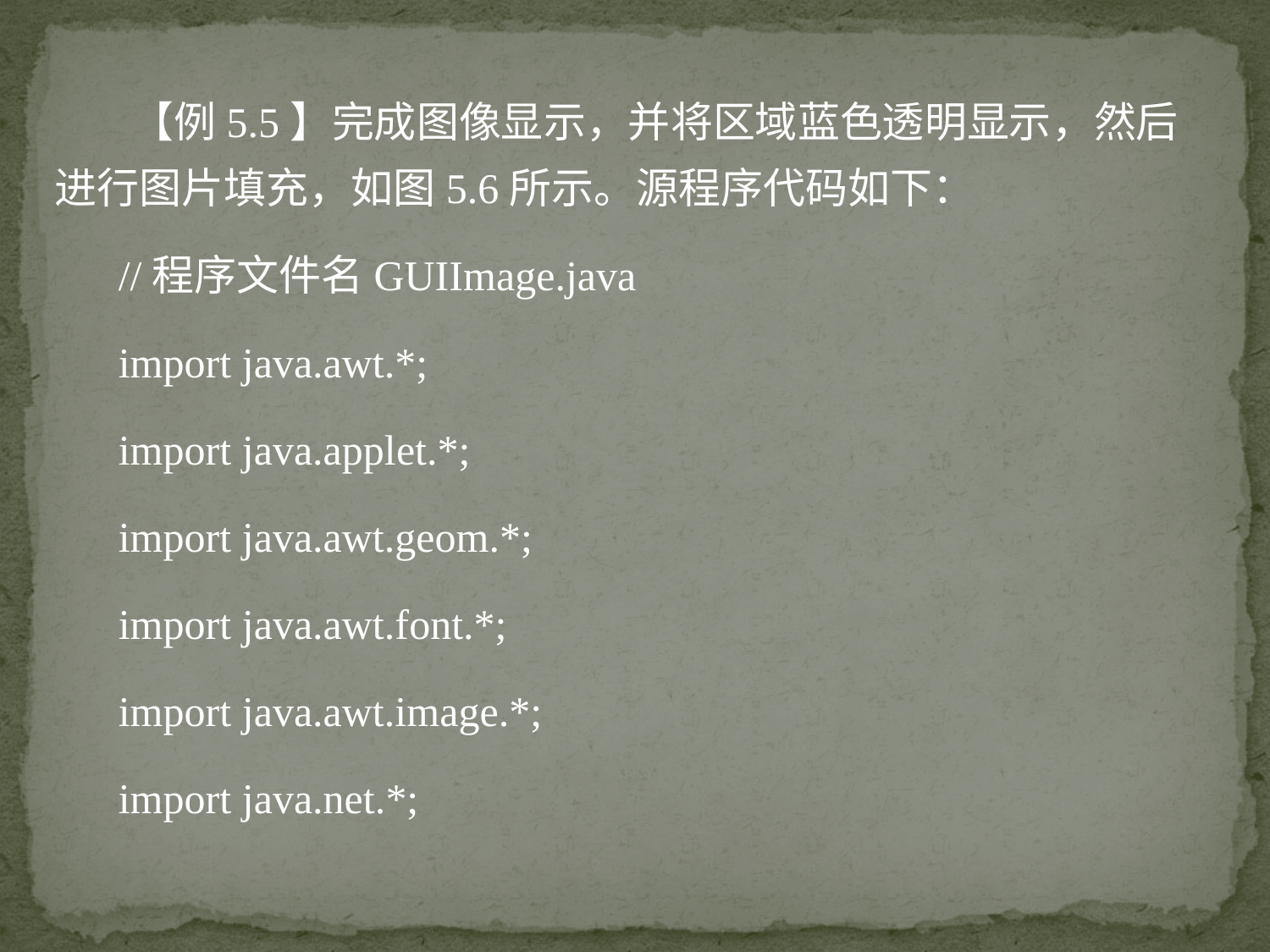

【例5.5】完成图像显示，并将区域蓝色透明显示，然后进行图片填充，如图5.6所示。源程序代码如下：
//程序文件名GUIImage.java
import java.awt.*;
import java.applet.*;
import java.awt.geom.*;
import java.awt.font.*;
import java.awt.image.*;
import java.net.*;